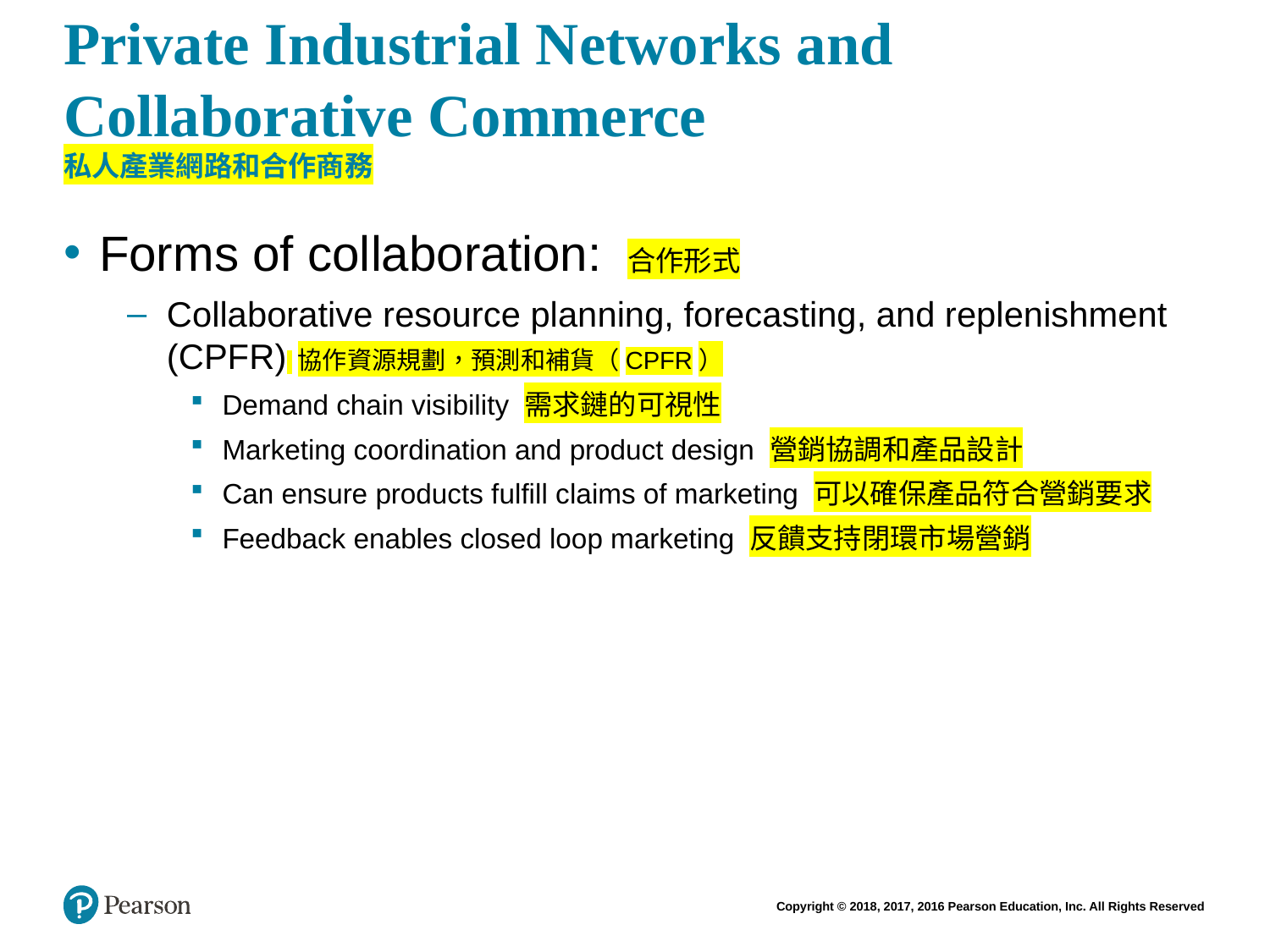

# Private Industrial Networks and Collaborative Commerce 私人產業網路和合作商務
Forms of collaboration: 合作形式
Collaborative resource planning, forecasting, and replenishment (CPFR) 協作資源規劃，預測和補貨（CPFR）
Demand chain visibility 需求鏈的可視性
Marketing coordination and product design 營銷協調和產品設計
Can ensure products fulfill claims of marketing 可以確保產品符合營銷要求
Feedback enables closed loop marketing 反饋支持閉環市場營銷